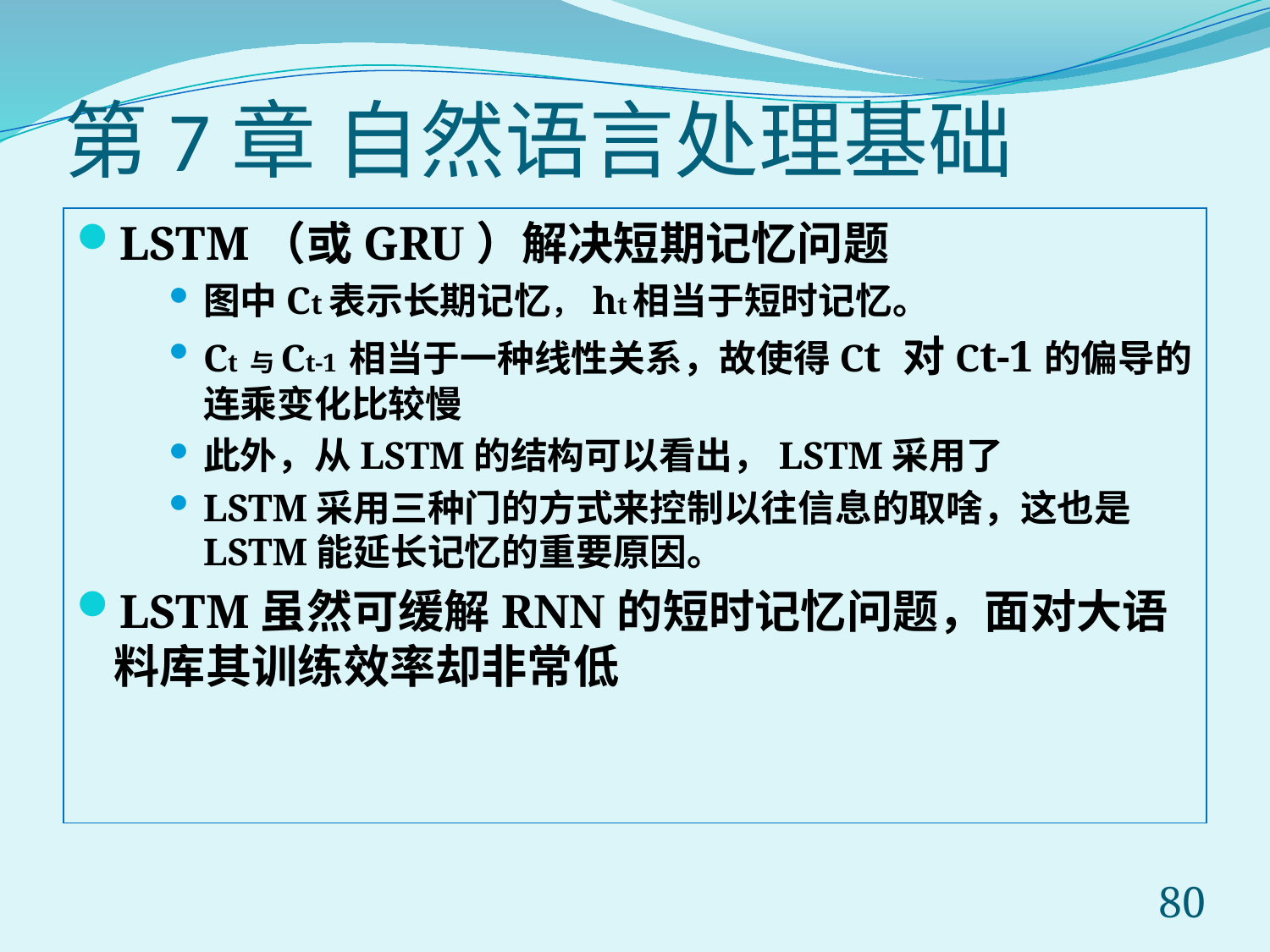

# 第7章 自然语言处理基础
LSTM（或GRU）解决短期记忆问题
图中Ct表示长期记忆， ht相当于短时记忆。
Ct 与Ct-1 相当于一种线性关系，故使得Ct 对Ct-1的偏导的连乘变化比较慢
此外，从LSTM的结构可以看出，LSTM采用了
LSTM采用三种门的方式来控制以往信息的取啥，这也是LSTM能延长记忆的重要原因。
LSTM虽然可缓解RNN的短时记忆问题，面对大语料库其训练效率却非常低

80